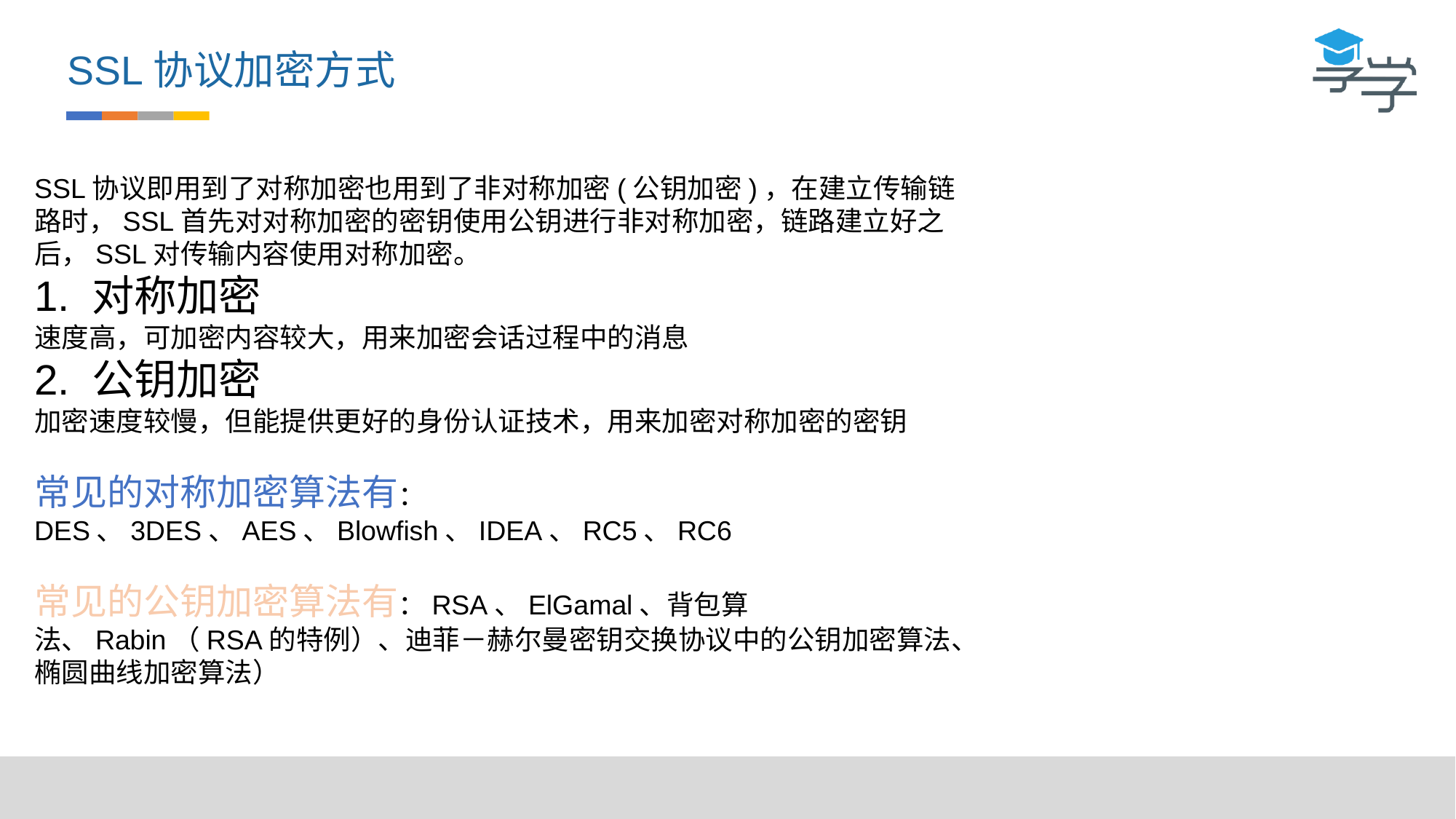

SSL协议加密方式

SSL协议即用到了对称加密也用到了非对称加密(公钥加密)，在建立传输链路时，SSL首先对对称加密的密钥使用公钥进行非对称加密，链路建立好之后，SSL对传输内容使用对称加密。
1. 对称加密
速度高，可加密内容较大，用来加密会话过程中的消息
2. 公钥加密
加密速度较慢，但能提供更好的身份认证技术，用来加密对称加密的密钥

常见的对称加密算法有：DES、3DES、AES、Blowfish、IDEA、RC5、RC6

常见的公钥加密算法有：RSA、ElGamal、背包算法、Rabin（RSA的特例）、迪菲－赫尔曼密钥交换协议中的公钥加密算法、椭圆曲线加密算法）